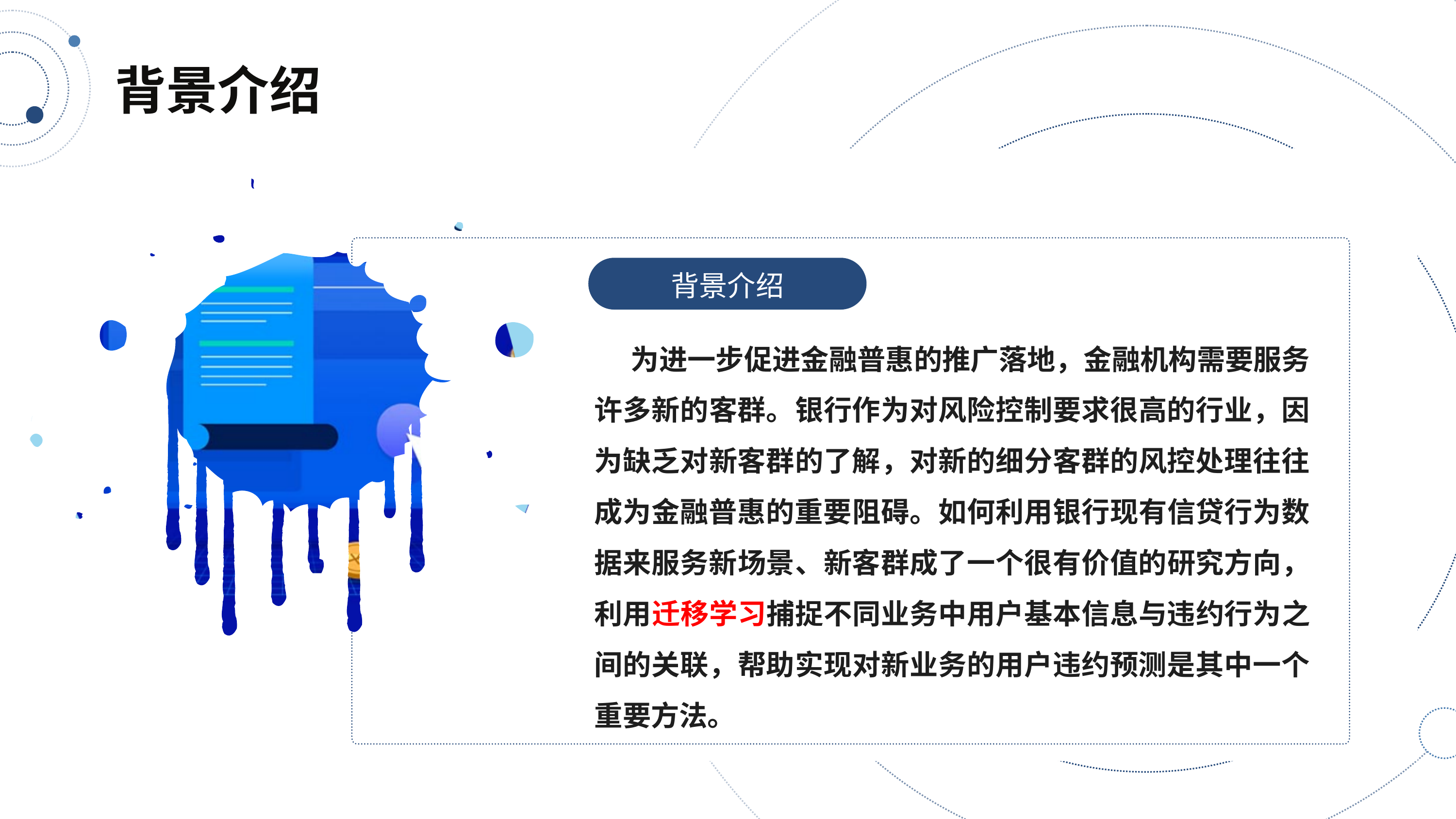

背景介绍

背景介绍

为进一步促进金融普惠的推广落地，金融机构需要服务许多新的客群。银行作为对风险控制要求很高的行业，因为缺乏对新客群的了解，对新的细分客群的风控处理往往成为金融普惠的重要阻碍。如何利用银行现有信贷行为数据来服务新场景、新客群成了一个很有价值的研究方向，利用迁移学习捕捉不同业务中用户基本信息与违约行为之间的关联，帮助实现对新业务的用户违约预测是其中一个重要方法。